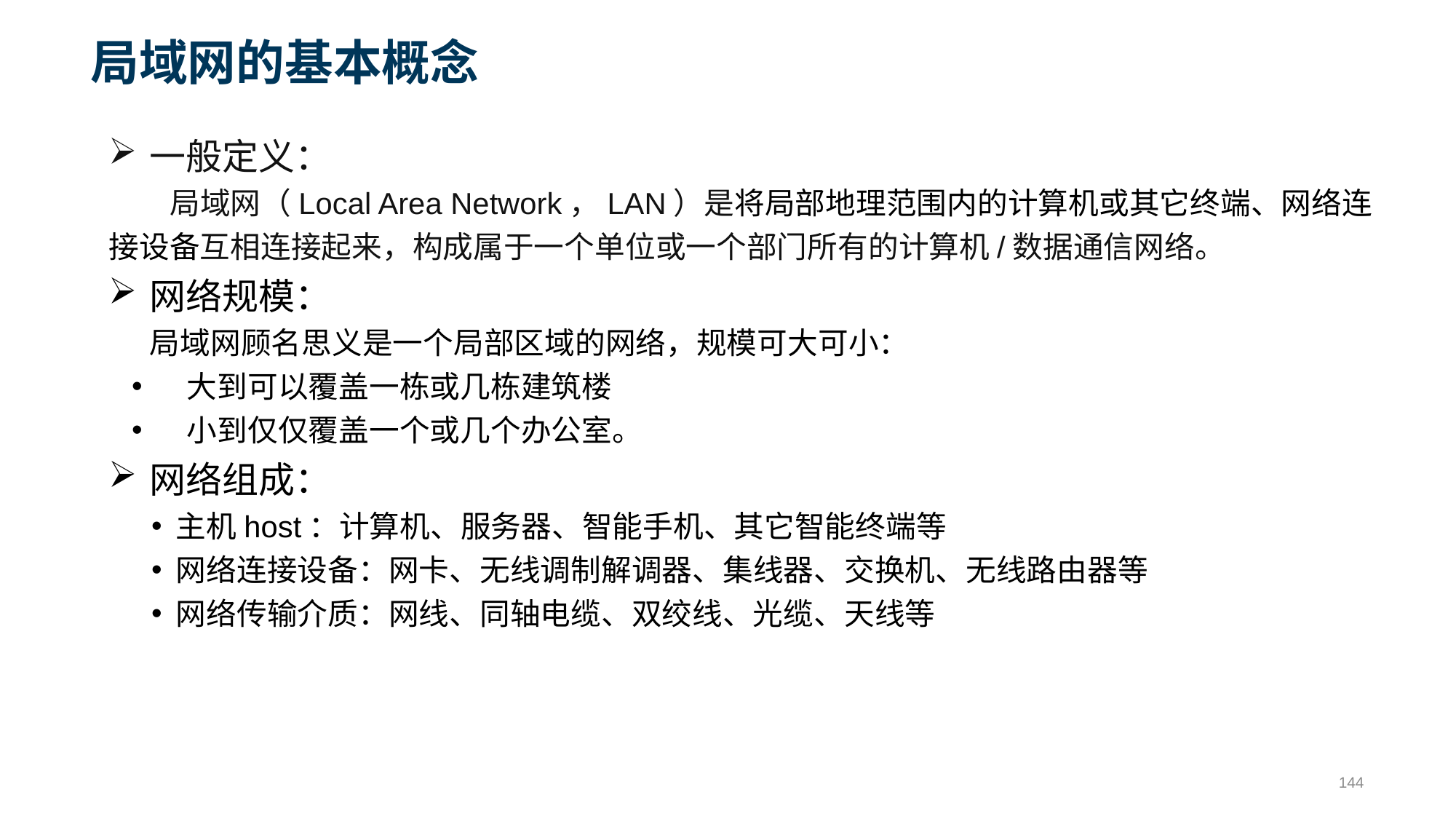

# 局域网的基本概念
一般定义：
        局域网（Local Area Network，LAN）是将局部地理范围内的计算机或其它终端、网络连接设备互相连接起来，构成属于一个单位或一个部门所有的计算机/数据通信网络。
网络规模：
     局域网顾名思义是一个局部区域的网络，规模可大可小：
 大到可以覆盖一栋或几栋建筑楼
 小到仅仅覆盖一个或几个办公室。
网络组成：
 主机host：计算机、服务器、智能手机、其它智能终端等
 网络连接设备：网卡、无线调制解调器、集线器、交换机、无线路由器等
 网络传输介质：网线、同轴电缆、双绞线、光缆、天线等

144